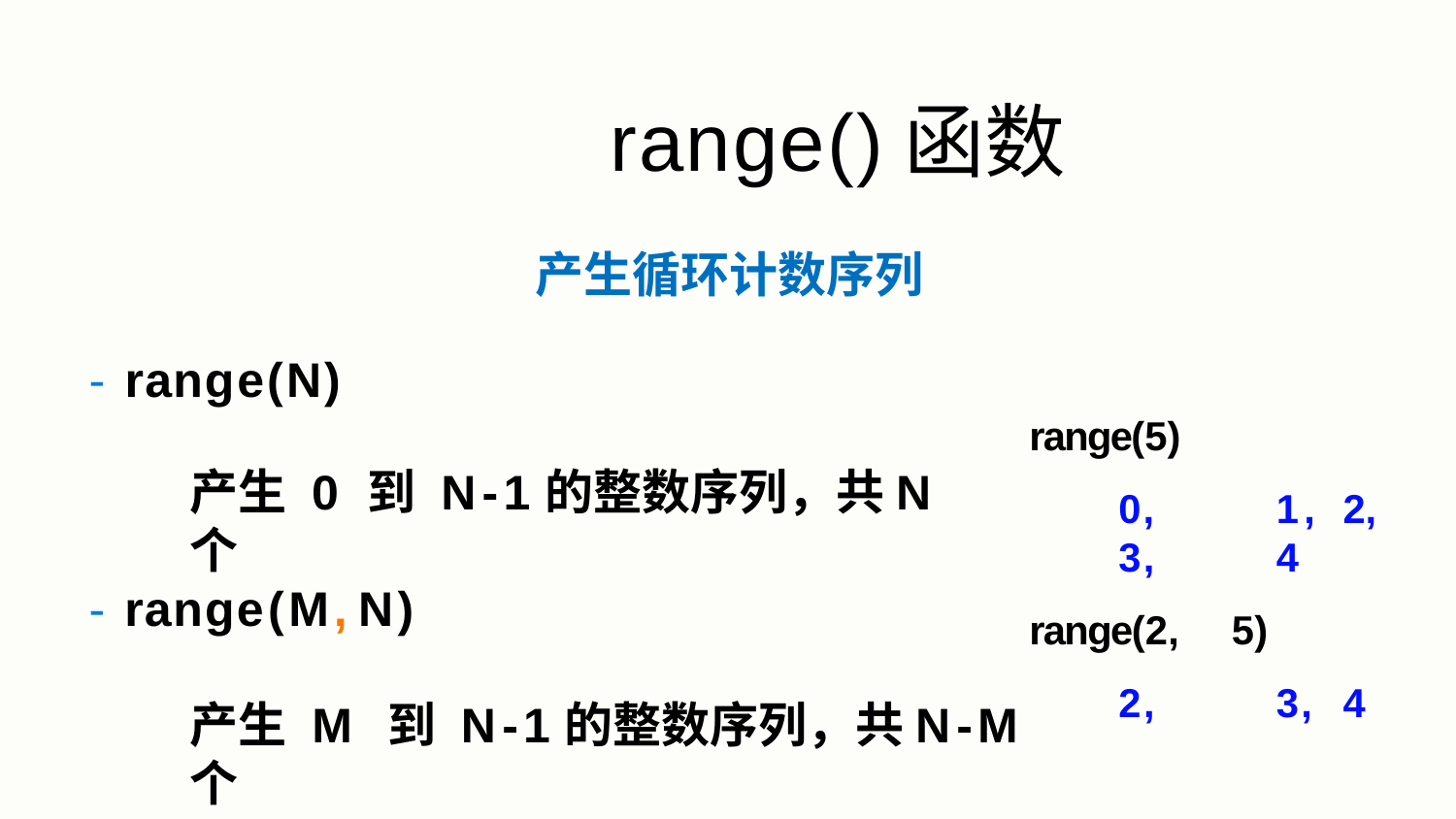

# range()函数
产生循环计数序列

- range(N)

range(5)
0,	1,	2,	3,	4
range(2,	5)
2,	3,	4
产生 0 到 N-1的整数序列，共N个
- range(M,N)
产生 M 到 N-1的整数序列，共N-M个